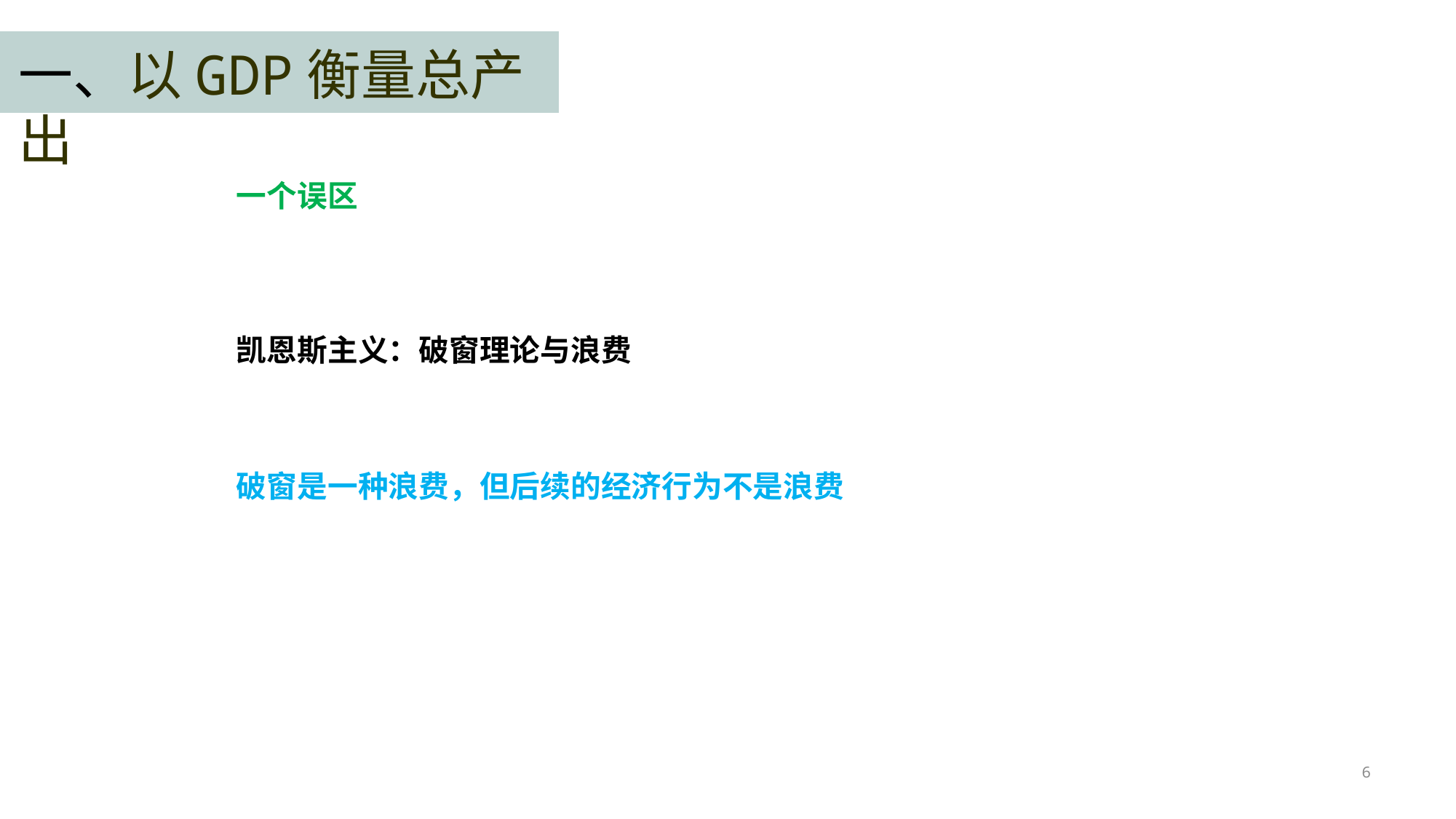

一、以GDP衡量总产出
一个误区
凯恩斯主义：破窗理论与浪费
破窗是一种浪费，但后续的经济行为不是浪费
6